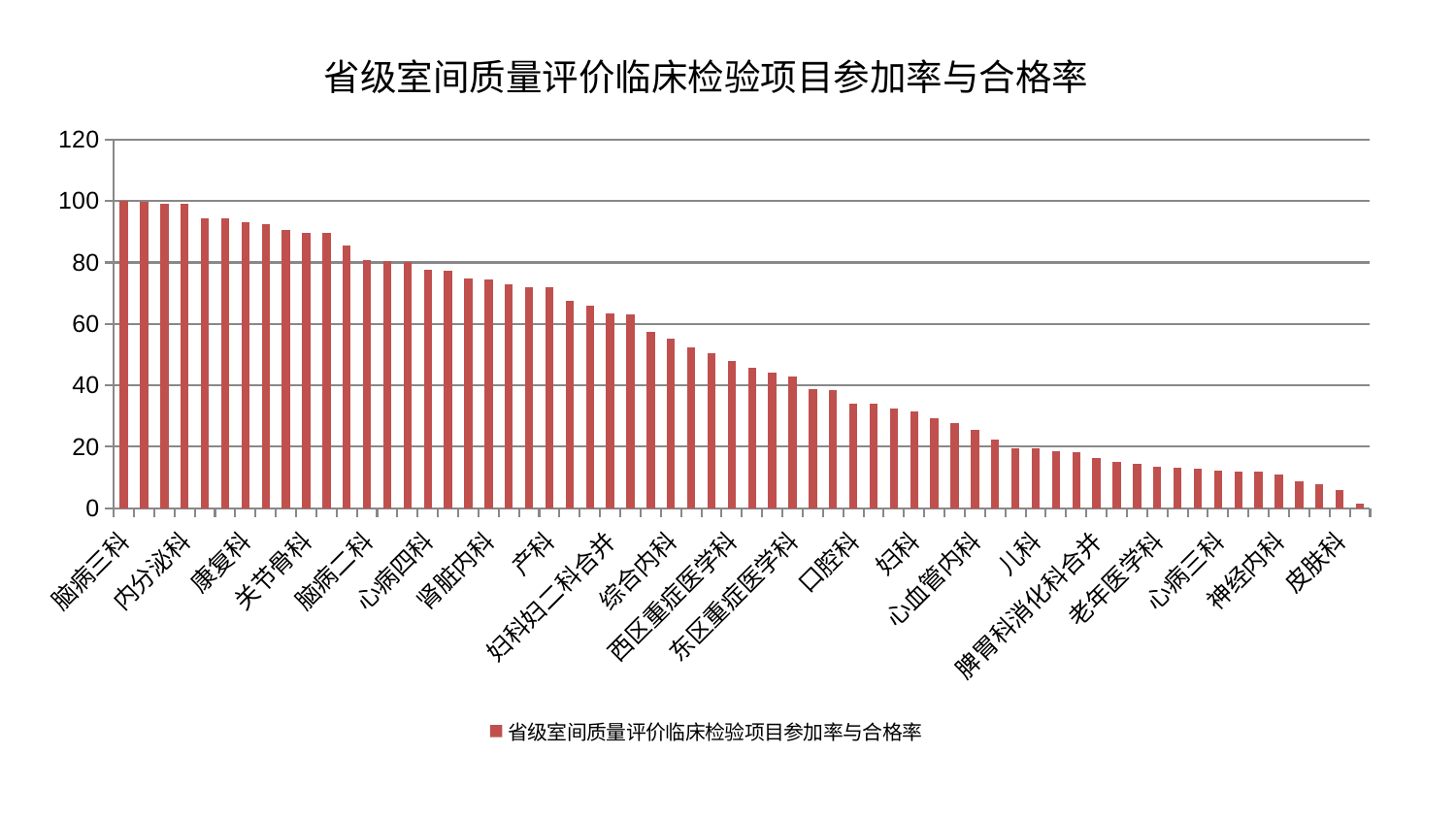

### Chart: 省级室间质量评价临床检验项目参加率与合格率

| Category | 省级室间质量评价临床检验项目参加率与合格率 |
|---|---|
| 脑病三科 | 100.0 |
| 运动损伤骨科 | 99.6141581240615 |
| 脑病一科 | 99.27737028922701 |
| 内分泌科 | 99.12694456439056 |
| 推拿科 | 94.51388688359296 |
| 耳鼻喉科 | 94.4721172542819 |
| 康复科 | 93.21731509685755 |
| 肛肠科 | 92.41357900071759 |
| 重症医学科 | 90.59779471602549 |
| 关节骨科 | 89.77154966773331 |
| 肝病科 | 89.60884824684184 |
| 肝胆外科 | 85.61802964462528 |
| 脑病二科 | 80.93596203179622 |
| 血液科 | 80.44935779904323 |
| 心病二科 | 80.10554638324419 |
| 心病四科 | 77.73139461297822 |
| 呼吸内科 | 77.40620290606428 |
| 风湿病科 | 74.760017674542 |
| 肾脏内科 | 74.4822662993457 |
| 骨科 | 73.05489439176179 |
| 普通外科 | 72.00785128352233 |
| 产科 | 71.80653070402597 |
| 泌尿外科 | 67.5825084533166 |
| 医院 | 65.97619076809704 |
| 妇科妇二科合并 | 63.59174838317173 |
| 美容皮肤科 | 63.18718271439718 |
| 妇二科 | 57.529606187222385 |
| 综合内科 | 55.128708380966394 |
| 中医外治中心 | 52.246902995310556 |
| 肾病科 | 50.52052021718309 |
| 西区重症医学科 | 47.89917414406649 |
| 神经外科 | 45.72504035911007 |
| 身心医学科 | 44.145629939197654 |
| 东区重症医学科 | 42.84531886304246 |
| 小儿骨科 | 38.72340664114982 |
| 男科 | 38.3614111820815 |
| 口腔科 | 34.18823854412971 |
| 显微骨科 | 34.007074625405096 |
| 脾胃病科 | 32.37858991428965 |
| 妇科 | 31.450618416735573 |
| 脊柱骨科 | 29.421098164066272 |
| 微创骨科 | 27.876711958499932 |
| 心血管内科 | 25.489313979464242 |
| 周围血管科 | 22.47339512890664 |
| 东区肾病科 | 19.62326576655111 |
| 儿科 | 19.560347038665107 |
| 治未病中心 | 18.47578576969947 |
| 消化内科 | 18.136896243608536 |
| 脾胃科消化科合并 | 16.239780336686525 |
| 针灸科 | 15.180848848222162 |
| 中医经典科 | 14.519542479339222 |
| 老年医学科 | 13.504732826848388 |
| 创伤骨科 | 13.318570593446742 |
| 眼科 | 12.967582133987777 |
| 心病三科 | 12.289408801494549 |
| 胸外科 | 12.026208343737386 |
| 肿瘤内科 | 11.79930297361064 |
| 神经内科 | 11.146986678678884 |
| 心病一科 | 8.662565338347058 |
| 小儿推拿科 | 7.870941927490348 |
| 皮肤科 | 5.8561775984732565 |
| 乳腺甲状腺外科 | 1.6597904687083977 |
74